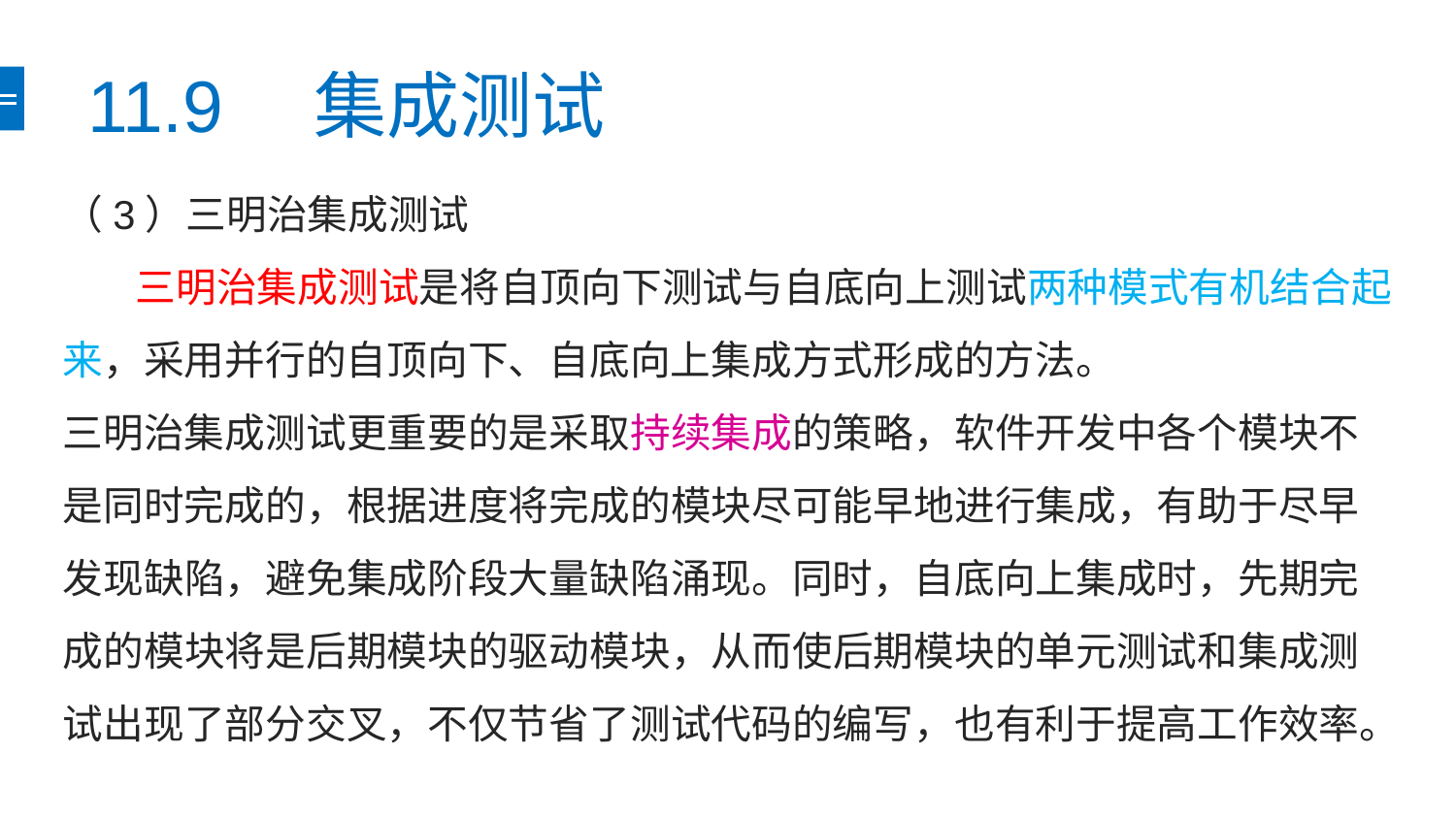

# 11.9　集成测试
（3）三明治集成测试
       三明治集成测试是将自顶向下测试与自底向上测试两种模式有机结合起来，采用并行的自顶向下、自底向上集成方式形成的方法。
三明治集成测试更重要的是采取持续集成的策略，软件开发中各个模块不是同时完成的，根据进度将完成的模块尽可能早地进行集成，有助于尽早发现缺陷，避免集成阶段大量缺陷涌现。同时，自底向上集成时，先期完成的模块将是后期模块的驱动模块，从而使后期模块的单元测试和集成测试出现了部分交叉，不仅节省了测试代码的编写，也有利于提高工作效率。